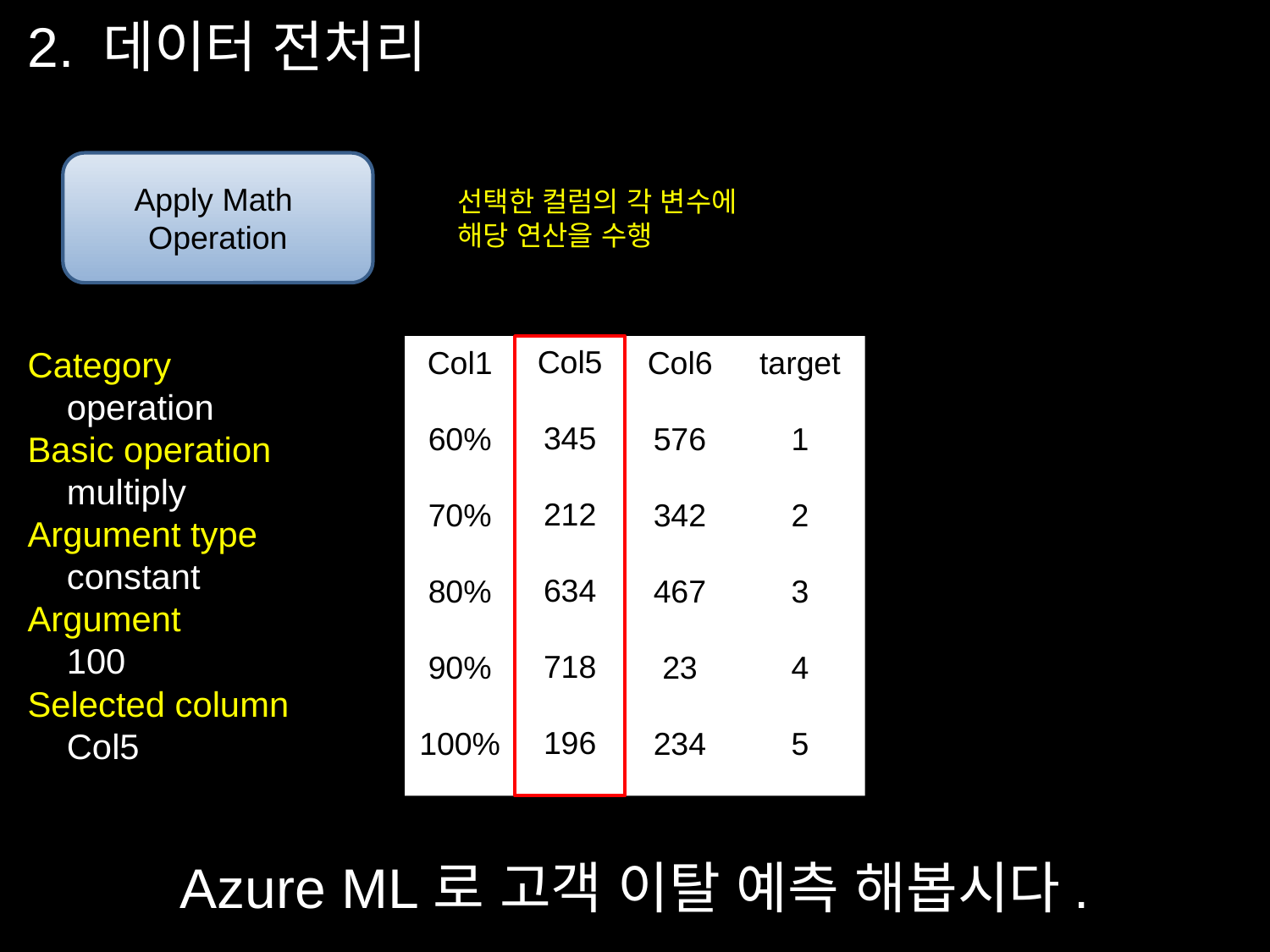

2. 데이터 전처리
Apply Math
Operation
선택한 컬럼의 각 변수에
해당 연산을 수행
Col5

3.45

2.12

6.34

7.18

1.96
Col5

345

212

634

718

196
Category
    operation
Basic operation
    multiply
Argument type
    constant
Argument
    100
Selected column
    Col5

Col1

60%

70%

80%

90%

100%
Col6

576

342

467

23

234
target

1

2

3

4

5

Azure ML로 고객 이탈 예측 해봅시다.